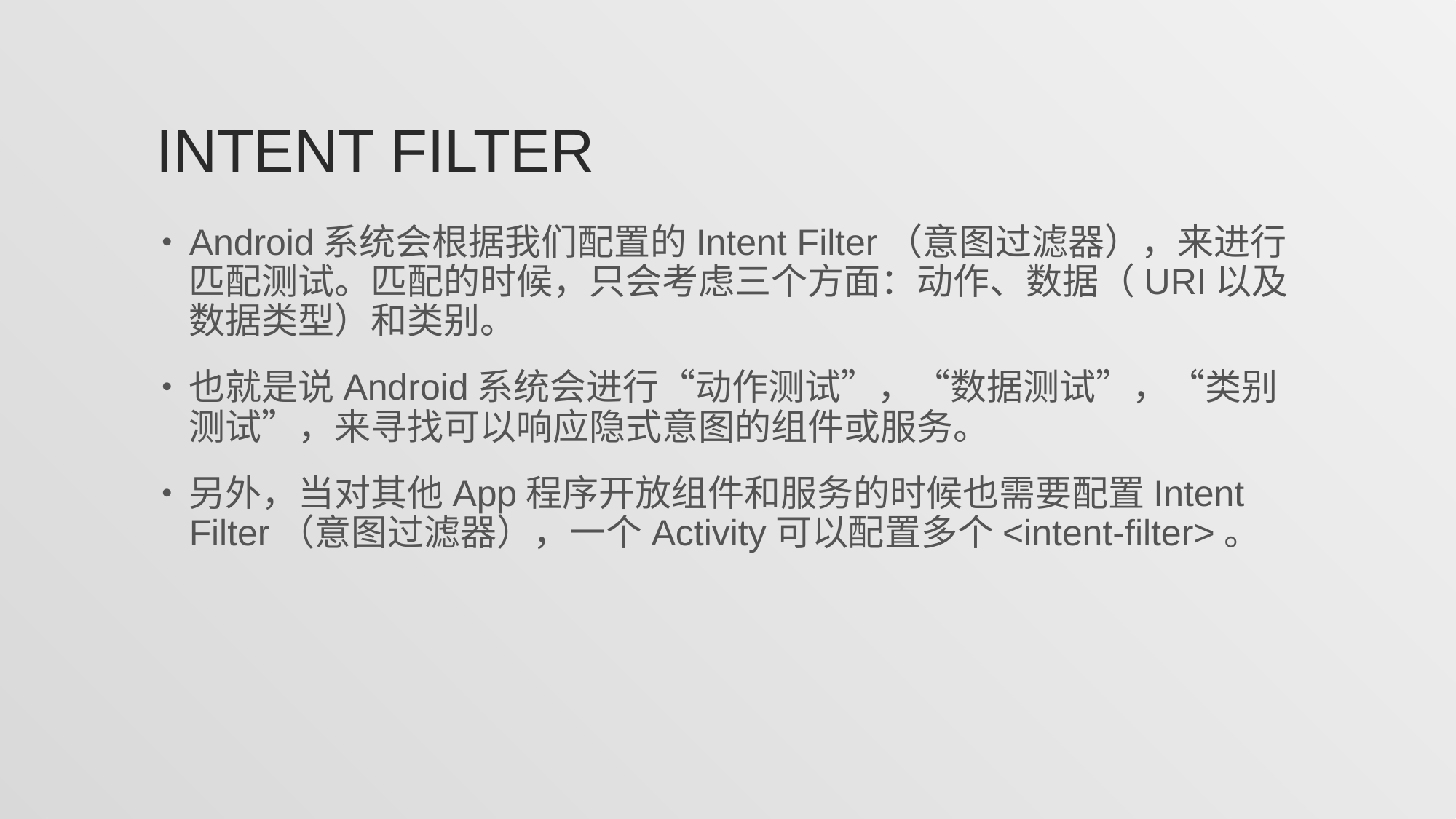

# Intent Filter
Android系统会根据我们配置的Intent Filter（意图过滤器），来进行匹配测试。匹配的时候，只会考虑三个方面：动作、数据（URI以及数据类型）和类别。
也就是说Android系统会进行“动作测试”，“数据测试”，“类别测试”，来寻找可以响应隐式意图的组件或服务。
另外，当对其他App程序开放组件和服务的时候也需要配置Intent Filter（意图过滤器），一个Activity可以配置多个<intent-filter>。